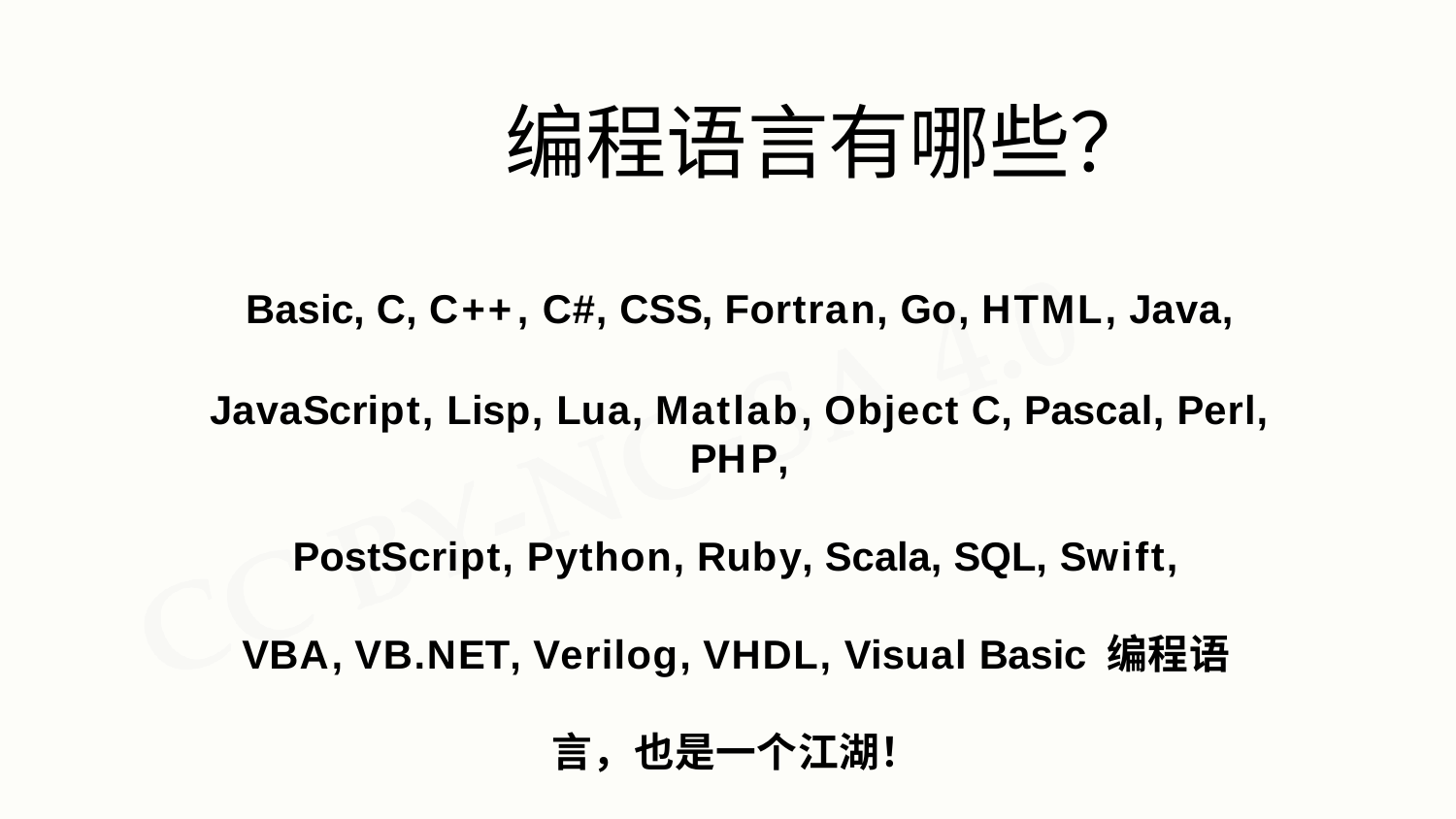

# 编程语言有哪些？

Basic, C, C++, C#, CSS, Fortran,	Go, HTML, Java,

JavaScript, Lisp, Lua, Matlab, Object C, Pascal, Perl, PHP,
PostScript, Python, Ruby, Scala, SQL, Swift, VBA, VB.NET, Verilog, VHDL, Visual Basic 编程语言，也是一个江湖！